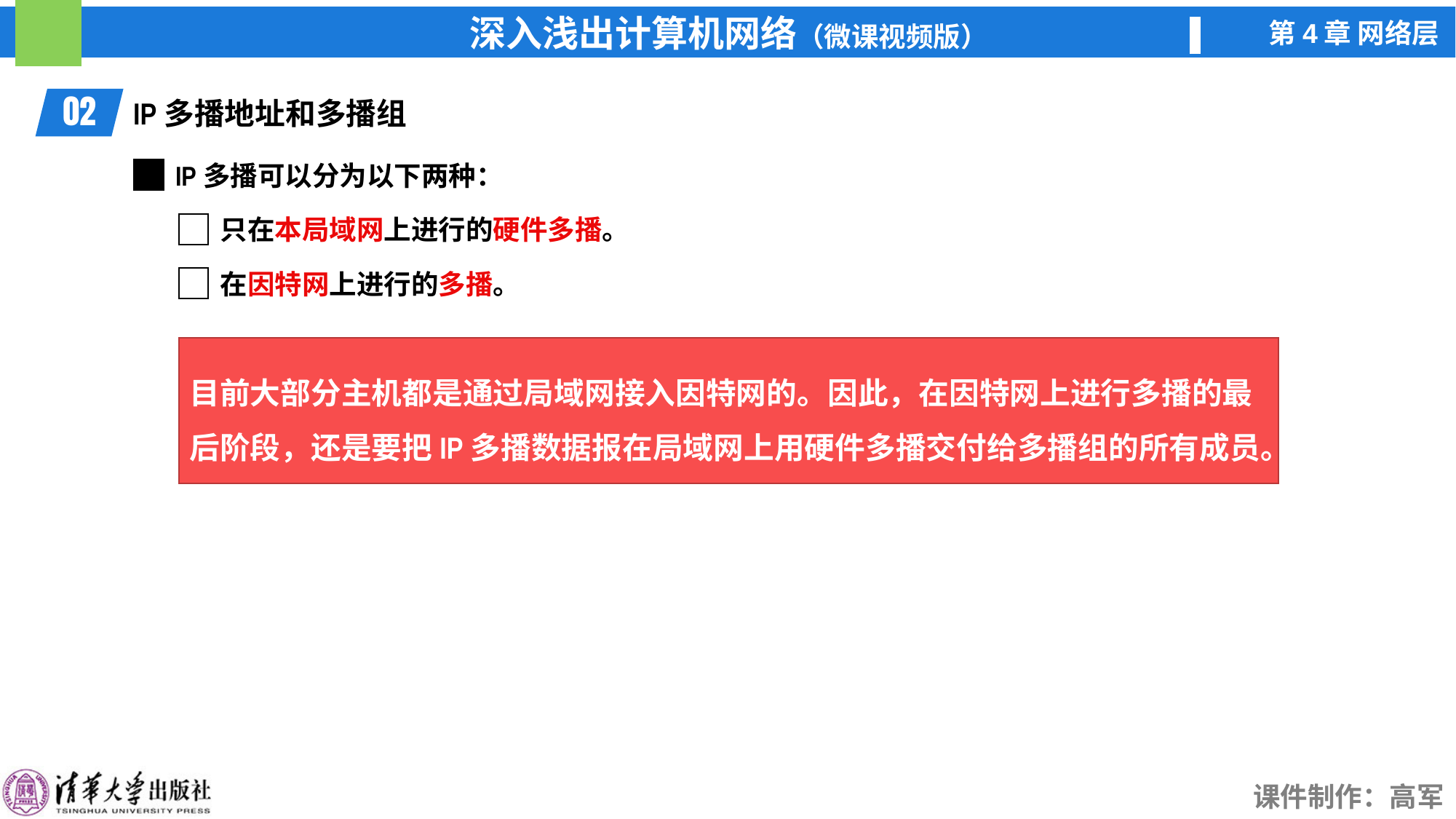

02
IP多播地址和多播组
IP多播可以分为以下两种：

只在本局域网上进行的硬件多播。

在因特网上进行的多播。

目前大部分主机都是通过局域网接入因特网的。因此，在因特网上进行多播的最后阶段，还是要把IP多播数据报在局域网上用硬件多播交付给多播组的所有成员。